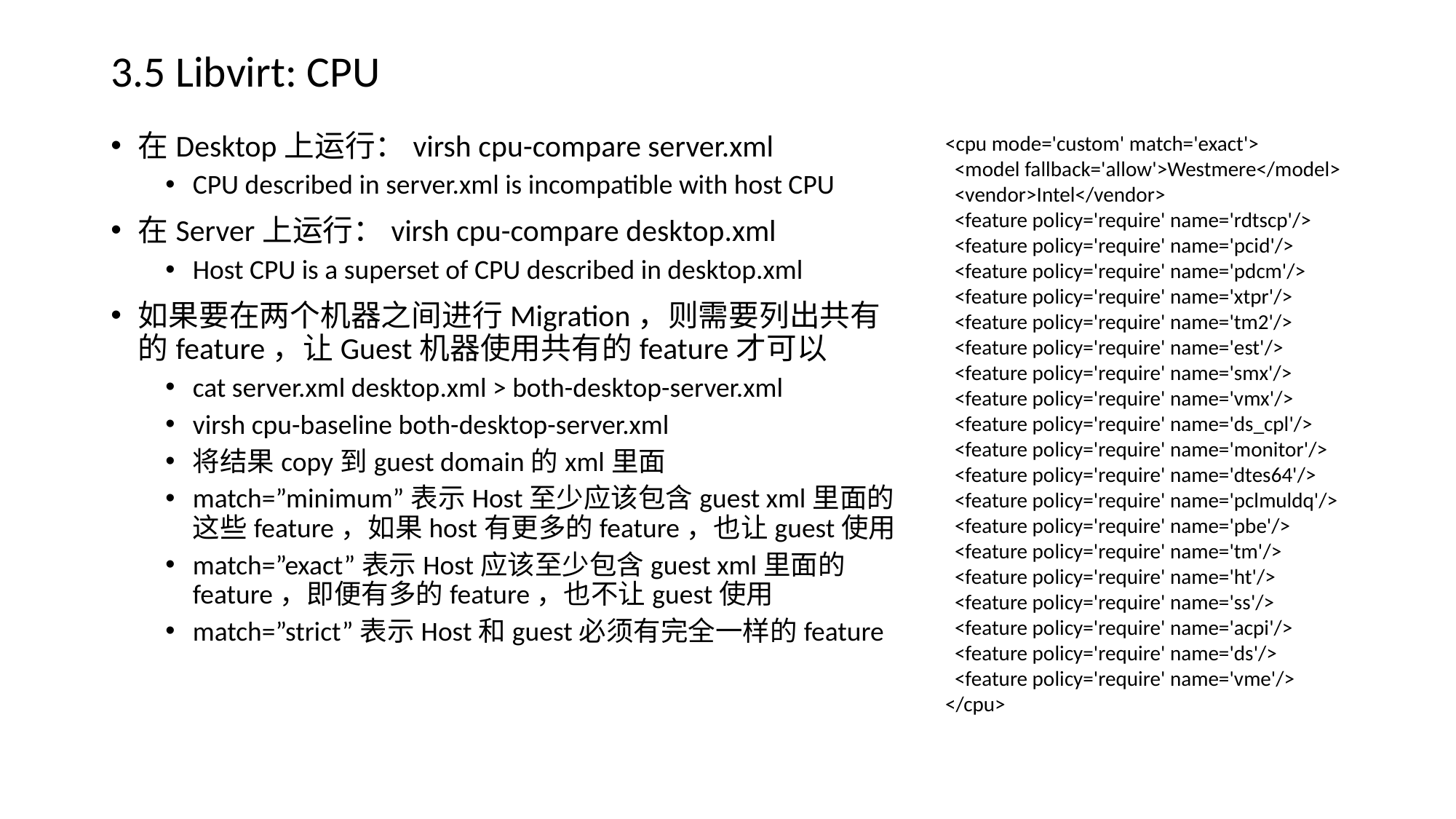

# 3.5 Libvirt: CPU
在Desktop上运行：virsh cpu-compare server.xml
CPU described in server.xml is incompatible with host CPU
在Server上运行：virsh cpu-compare desktop.xml
Host CPU is a superset of CPU described in desktop.xml
如果要在两个机器之间进行Migration，则需要列出共有的feature，让Guest机器使用共有的feature才可以
cat server.xml desktop.xml > both-desktop-server.xml
virsh cpu-baseline both-desktop-server.xml
将结果copy到guest domain的xml里面
match=”minimum”表示Host至少应该包含guest xml里面的这些feature，如果host有更多的feature，也让guest使用
match=”exact”表示Host应该至少包含guest xml里面的feature，即便有多的feature，也不让guest使用
match=”strict”表示Host和guest必须有完全一样的feature

<cpu mode='custom' match='exact'>
  <model fallback='allow'>Westmere</model>
  <vendor>Intel</vendor>
  <feature policy='require' name='rdtscp'/>
  <feature policy='require' name='pcid'/>
  <feature policy='require' name='pdcm'/>
  <feature policy='require' name='xtpr'/>
  <feature policy='require' name='tm2'/>
  <feature policy='require' name='est'/>
  <feature policy='require' name='smx'/>
  <feature policy='require' name='vmx'/>
  <feature policy='require' name='ds_cpl'/>
  <feature policy='require' name='monitor'/>
  <feature policy='require' name='dtes64'/>
  <feature policy='require' name='pclmuldq'/>
  <feature policy='require' name='pbe'/>
  <feature policy='require' name='tm'/>
  <feature policy='require' name='ht'/>
  <feature policy='require' name='ss'/>
  <feature policy='require' name='acpi'/>
  <feature policy='require' name='ds'/>
  <feature policy='require' name='vme'/>
</cpu>